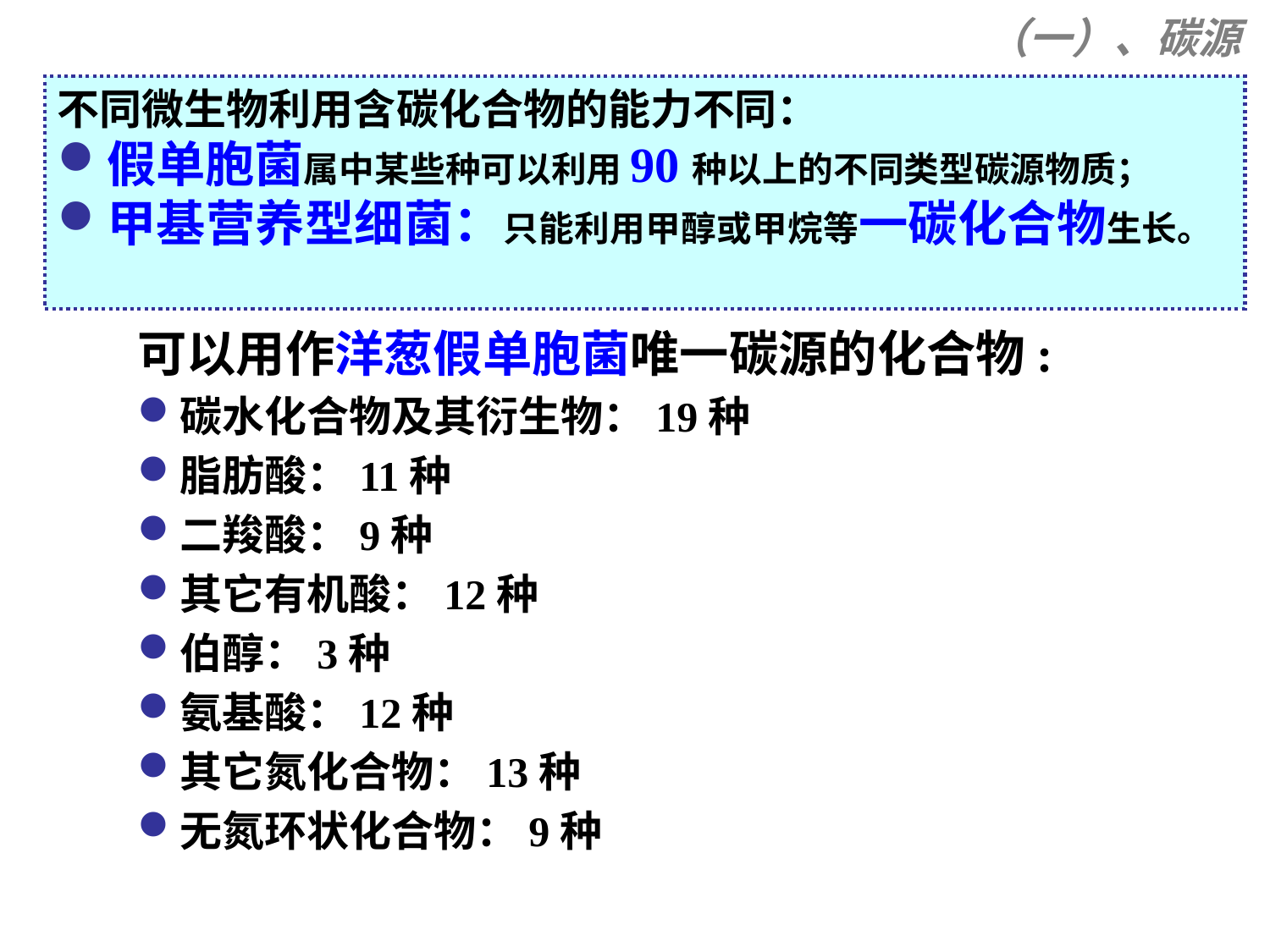

（一）、碳源

不同微生物利用含碳化合物的能力不同：
假单胞菌属中某些种可以利用90种以上的不同类型碳源物质；
甲基营养型细菌：只能利用甲醇或甲烷等一碳化合物生长。
可以用作洋葱假单胞菌唯一碳源的化合物:
碳水化合物及其衍生物：19种
脂肪酸：11种
二羧酸：9种
其它有机酸：12种
伯醇：3种
氨基酸：12种
其它氮化合物：13种
无氮环状化合物：9种